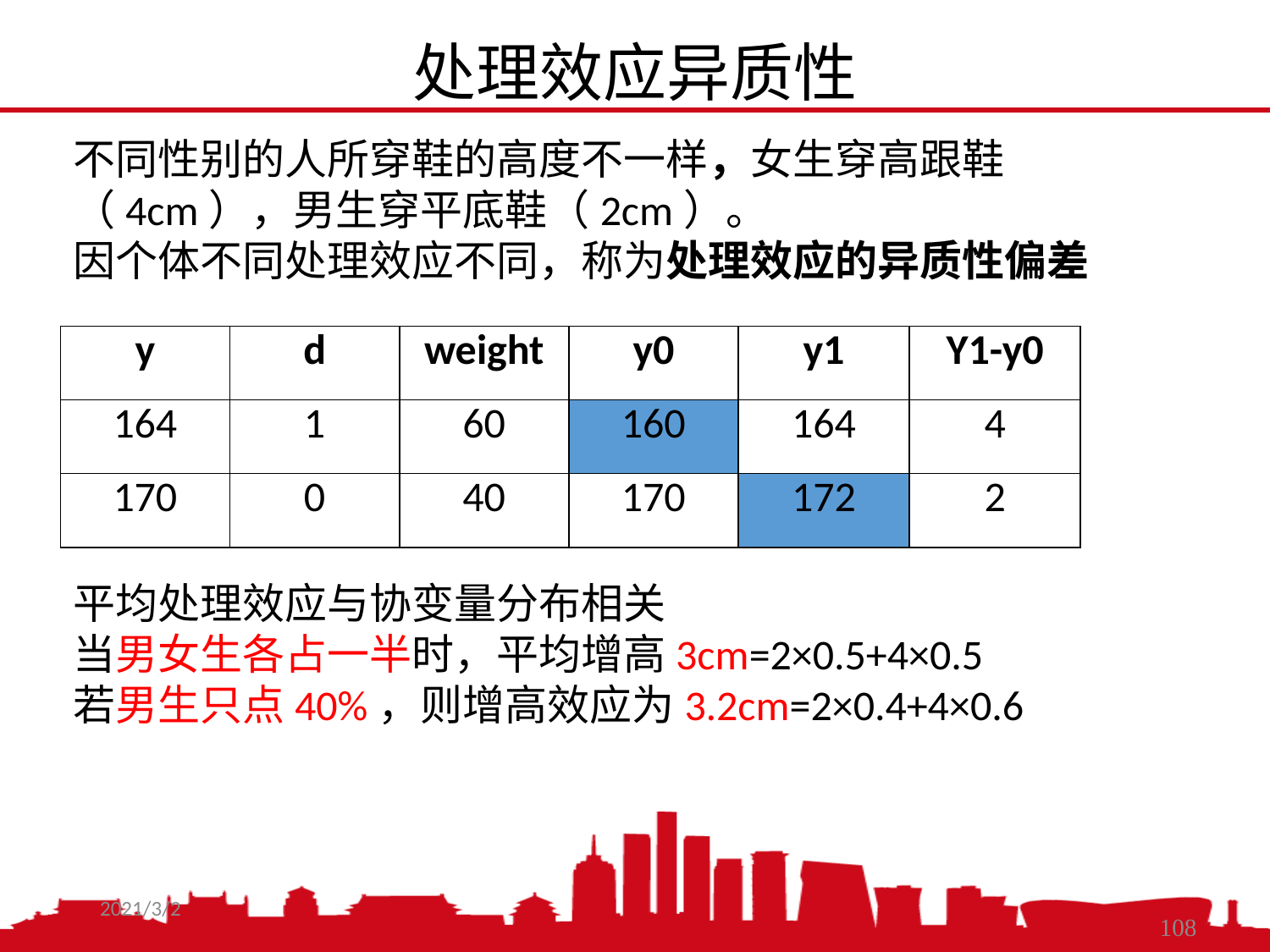

处理效应异质性
不同性别的人所穿鞋的高度不一样，女生穿高跟鞋（4cm），男生穿平底鞋（2cm）。
因个体不同处理效应不同，称为处理效应的异质性偏差
| y | d | weight | y0 | y1 | Y1-y0 |
| --- | --- | --- | --- | --- | --- |
| 164 | 1 | 60 | 160 | 164 | 4 |
| 170 | 0 | 40 | 170 | 172 | 2 |
平均处理效应与协变量分布相关
当男女生各占一半时，平均增高3cm=2×0.5+4×0.5
若男生只点40%，则增高效应为3.2cm=2×0.4+4×0.6
2021/3/2
中国人民大学，陈传波
108